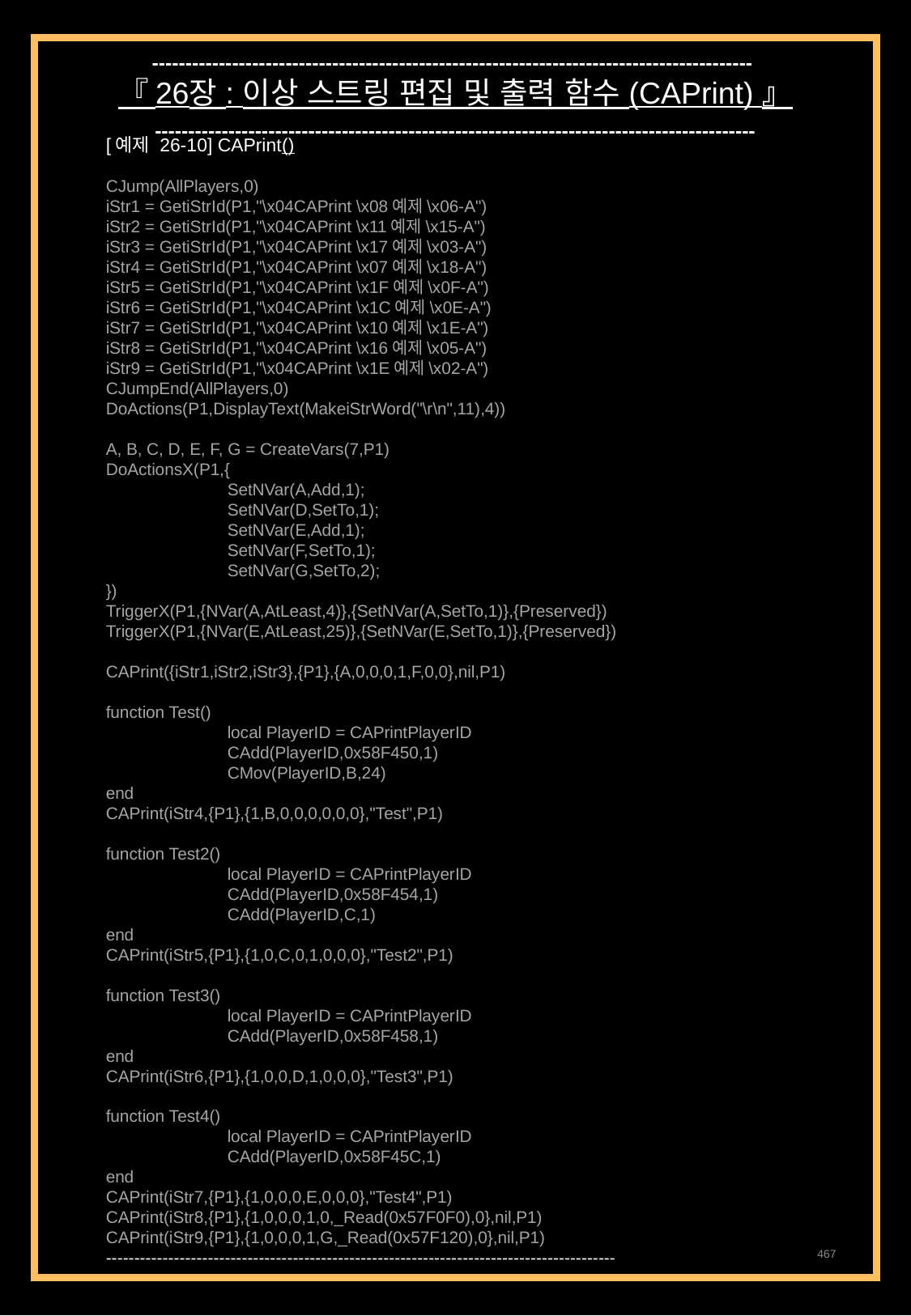

------------------------------------------------------------------------------------------
『 26장 : 이상 스트링 편집 및 출력 함수 (CAPrint) 』
------------------------------------------------------------------------------------------
[예제 26-10] CAPrint()

CJump(AllPlayers,0)
iStr1 = GetiStrId(P1,"\x04CAPrint \x08예제\x06-A")
iStr2 = GetiStrId(P1,"\x04CAPrint \x11예제\x15-A")
iStr3 = GetiStrId(P1,"\x04CAPrint \x17예제\x03-A")
iStr4 = GetiStrId(P1,"\x04CAPrint \x07예제\x18-A")
iStr5 = GetiStrId(P1,"\x04CAPrint \x1F예제\x0F-A")
iStr6 = GetiStrId(P1,"\x04CAPrint \x1C예제\x0E-A")
iStr7 = GetiStrId(P1,"\x04CAPrint \x10예제\x1E-A")
iStr8 = GetiStrId(P1,"\x04CAPrint \x16예제\x05-A")
iStr9 = GetiStrId(P1,"\x04CAPrint \x1E예제\x02-A")
CJumpEnd(AllPlayers,0)
DoActions(P1,DisplayText(MakeiStrWord("\r\n",11),4))

A, B, C, D, E, F, G = CreateVars(7,P1)
DoActionsX(P1,{
	SetNVar(A,Add,1);
	SetNVar(D,SetTo,1);
	SetNVar(E,Add,1);
	SetNVar(F,SetTo,1);
	SetNVar(G,SetTo,2);
})
TriggerX(P1,{NVar(A,AtLeast,4)},{SetNVar(A,SetTo,1)},{Preserved})
TriggerX(P1,{NVar(E,AtLeast,25)},{SetNVar(E,SetTo,1)},{Preserved})

CAPrint({iStr1,iStr2,iStr3},{P1},{A,0,0,0,1,F,0,0},nil,P1)

function Test()
	local PlayerID = CAPrintPlayerID
	CAdd(PlayerID,0x58F450,1)
	CMov(PlayerID,B,24)
end
CAPrint(iStr4,{P1},{1,B,0,0,0,0,0,0},"Test",P1)

function Test2()
	local PlayerID = CAPrintPlayerID
	CAdd(PlayerID,0x58F454,1)
	CAdd(PlayerID,C,1)
end
CAPrint(iStr5,{P1},{1,0,C,0,1,0,0,0},"Test2",P1)

function Test3()
	local PlayerID = CAPrintPlayerID
	CAdd(PlayerID,0x58F458,1)
end
CAPrint(iStr6,{P1},{1,0,0,D,1,0,0,0},"Test3",P1)

function Test4()
	local PlayerID = CAPrintPlayerID
	CAdd(PlayerID,0x58F45C,1)
end
CAPrint(iStr7,{P1},{1,0,0,0,E,0,0,0},"Test4",P1)
CAPrint(iStr8,{P1},{1,0,0,0,1,0,_Read(0x57F0F0),0},nil,P1)
CAPrint(iStr9,{P1},{1,0,0,0,1,G,_Read(0x57F120),0},nil,P1)
------------------------------------------------------------------------------------------
467